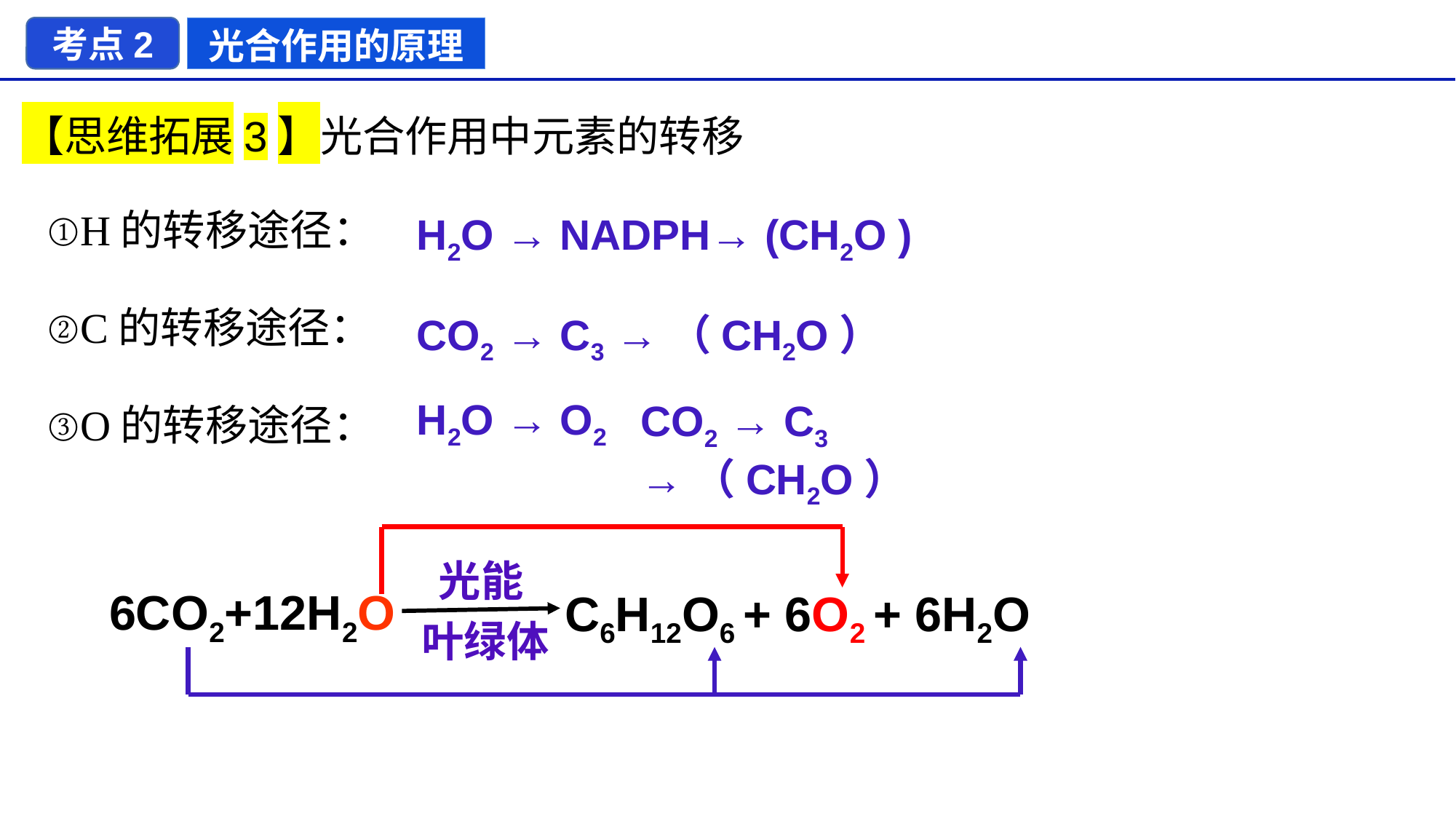

考点2
光合作用的原理

【思维拓展3】光合作用中元素的转移
①H的转移途径：
②C的转移途径：
③O的转移途径：

H2O → NADPH→ (CH2O )
CO2 → C3 →（CH2O）
H2O → O2
CO2 → C3 →（CH2O）
光能

叶绿体
6CO2+12H2O
C6H12O6 + 6O2 + 6H2O